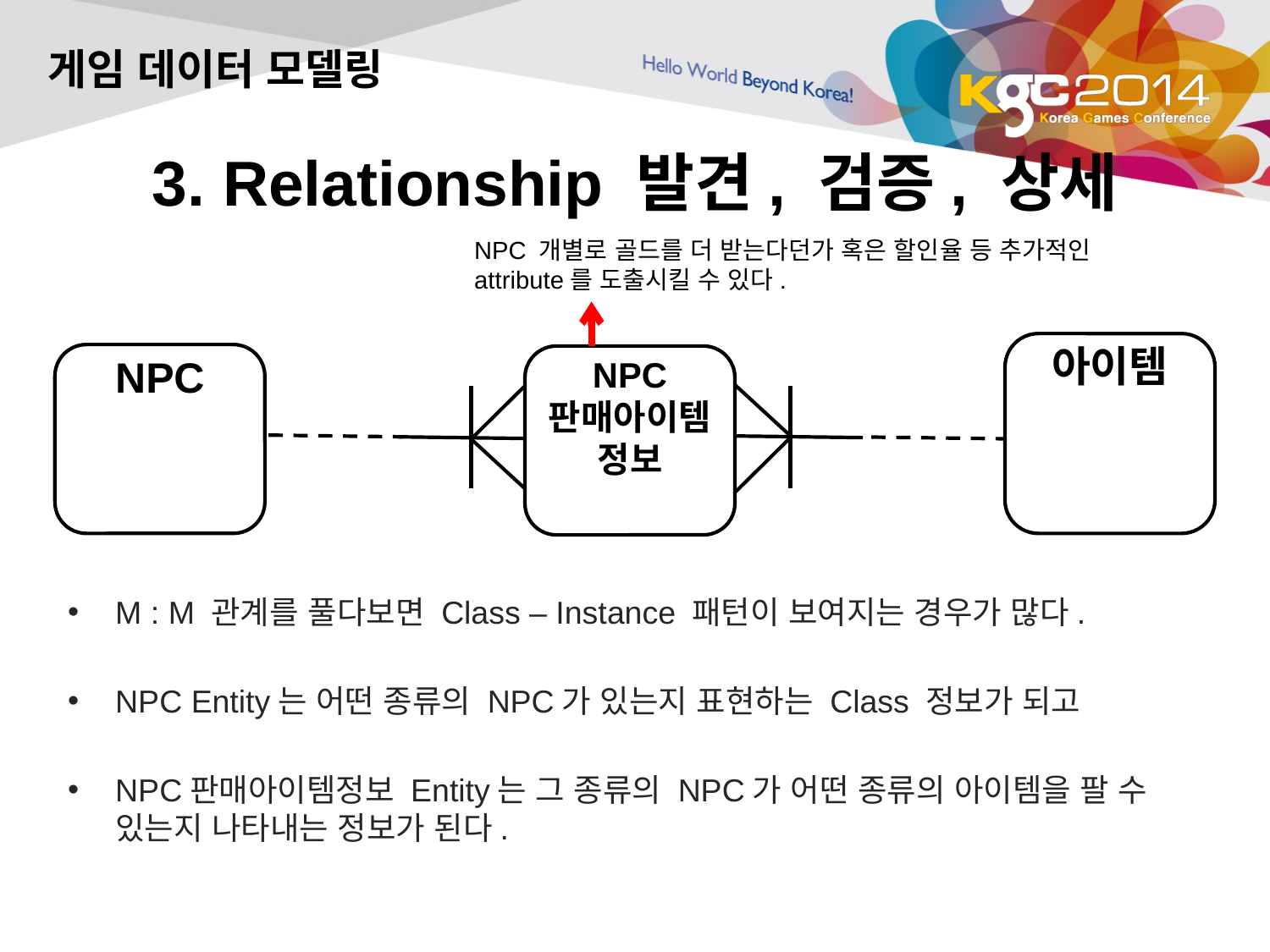

게임 데이터 모델링
# 3. Relationship 발견, 검증, 상세
NPC 개별로 골드를 더 받는다던가 혹은 할인율 등 추가적인 attribute를 도출시킬 수 있다.

아이템

NPC

NPC
판매아이템정보
M : M 관계를 풀다보면 Class – Instance 패턴이 보여지는 경우가 많다.

NPC Entity는 어떤 종류의 NPC가 있는지 표현하는 Class 정보가 되고

NPC판매아이템정보 Entity는 그 종류의 NPC가 어떤 종류의 아이템을 팔 수 있는지 나타내는 정보가 된다.